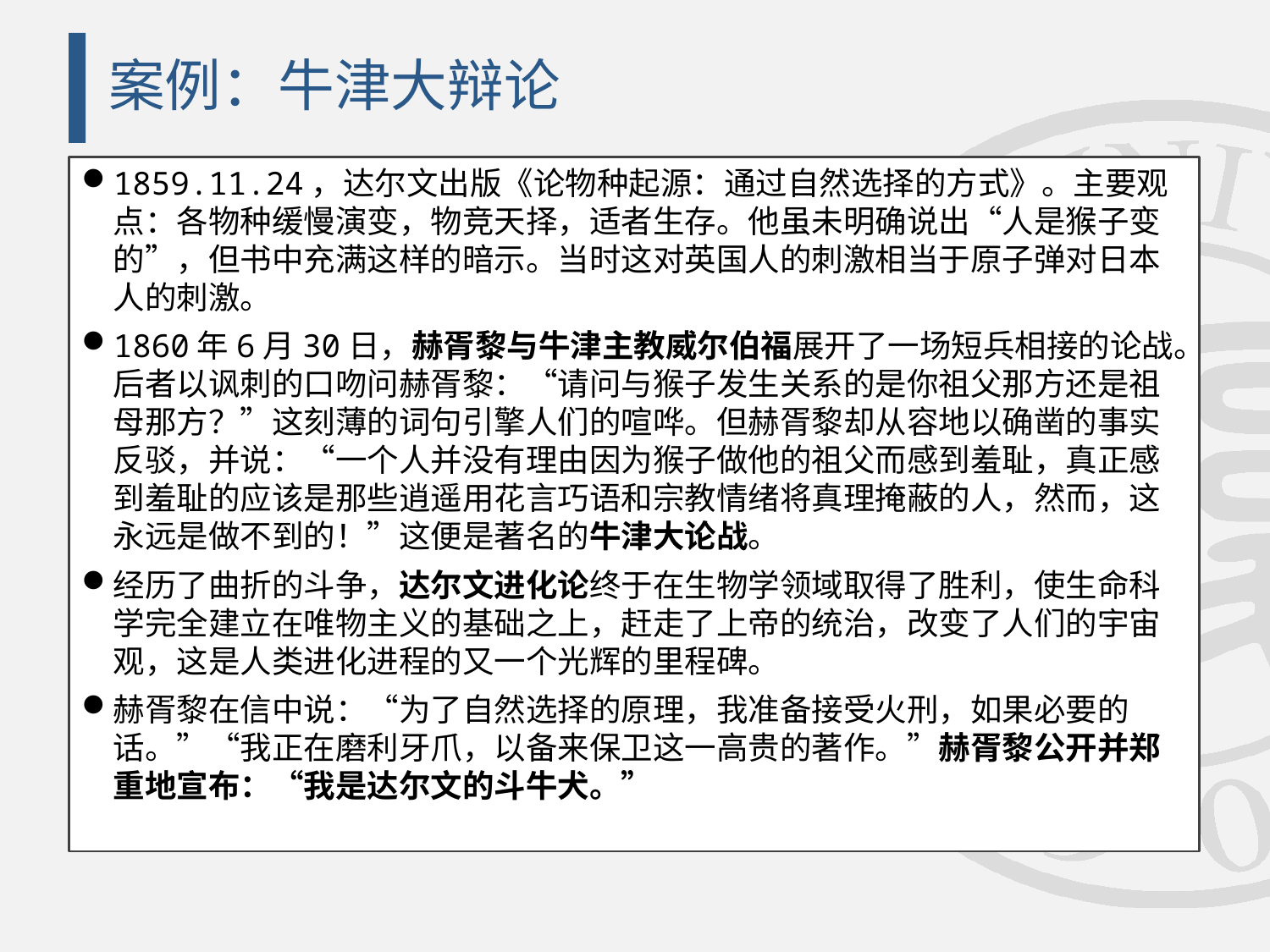

# 案例：牛津大辩论
1859.11.24，达尔文出版《论物种起源：通过自然选择的方式》。主要观点：各物种缓慢演变，物竞天择，适者生存。他虽未明确说出“人是猴子变的”，但书中充满这样的暗示。当时这对英国人的刺激相当于原子弹对日本人的刺激。
1860年6月30日，赫胥黎与牛津主教威尔伯福展开了一场短兵相接的论战。后者以讽刺的口吻问赫胥黎：“请问与猴子发生关系的是你祖父那方还是祖母那方？”这刻薄的词句引擎人们的喧哗。但赫胥黎却从容地以确凿的事实反驳，并说：“一个人并没有理由因为猴子做他的祖父而感到羞耻，真正感到羞耻的应该是那些逍遥用花言巧语和宗教情绪将真理掩蔽的人，然而，这永远是做不到的！”这便是著名的牛津大论战。
经历了曲折的斗争，达尔文进化论终于在生物学领域取得了胜利，使生命科学完全建立在唯物主义的基础之上，赶走了上帝的统治，改变了人们的宇宙观，这是人类进化进程的又一个光辉的里程碑。
赫胥黎在信中说：“为了自然选择的原理，我准备接受火刑，如果必要的话。”“我正在磨利牙爪，以备来保卫这一高贵的著作。”赫胥黎公开并郑重地宣布：“我是达尔文的斗牛犬。”